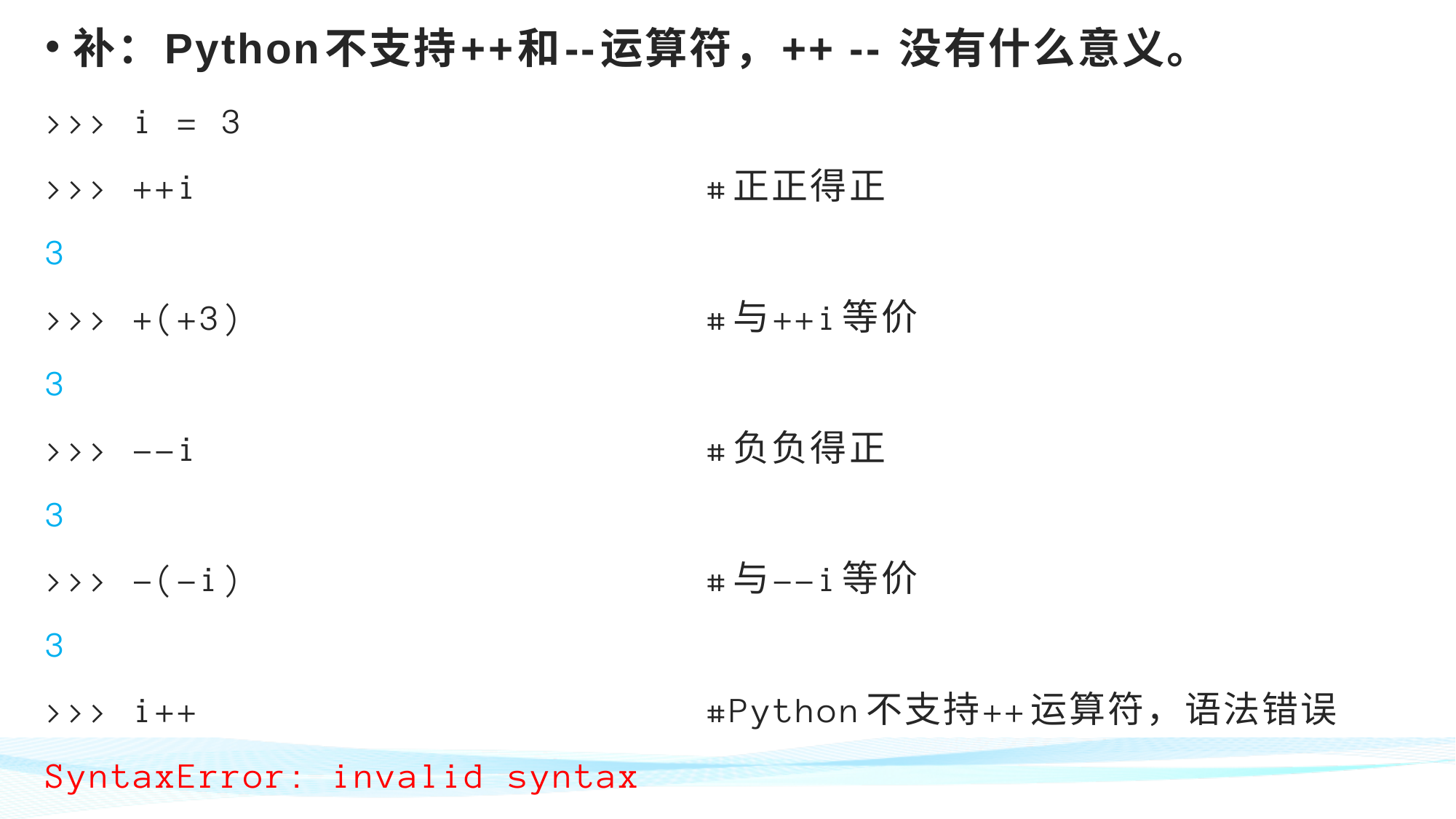

补：Python不支持++和--运算符，++ -- 没有什么意义。
>>> i = 3
>>> ++i                       #正正得正
3
>>> +(+3)                     #与++i等价
3
>>> --i                       #负负得正
3
>>> -(-i)                     #与--i等价
3
>>> i++                       #Python不支持++运算符，语法错误
SyntaxError: invalid syntax